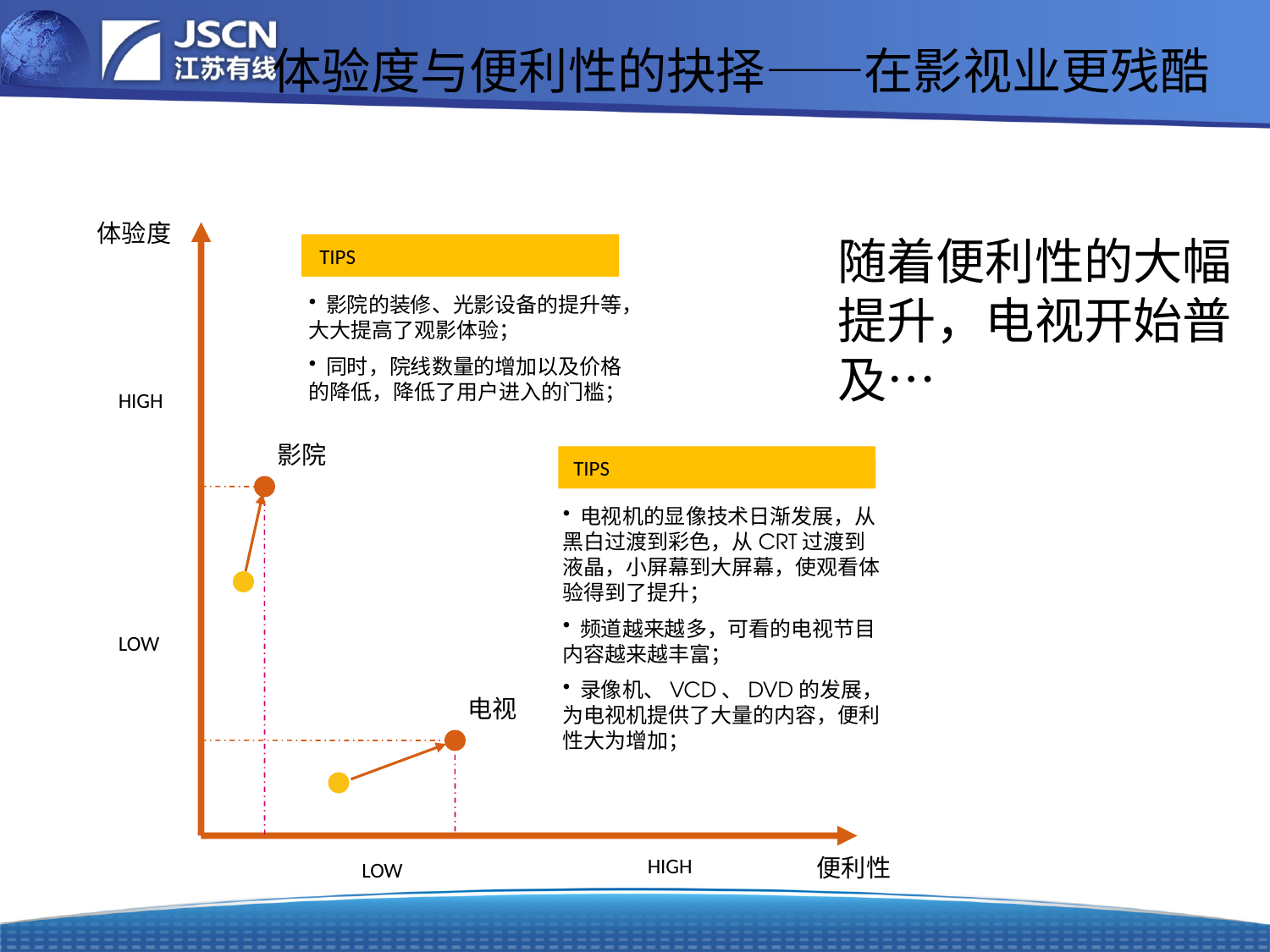

体验度与便利性的抉择——在影视业更残酷
体验度

随着便利性的大幅提升，电视开始普及…

TIPS
 影院的装修、光影设备的提升等，大大提高了观影体验；
 同时，院线数量的增加以及价格的降低，降低了用户进入的门槛；
HIGH
影院

TIPS

 电视机的显像技术日渐发展，从黑白过渡到彩色，从CRT过渡到液晶，小屏幕到大屏幕，使观看体验得到了提升；
 频道越来越多，可看的电视节目内容越来越丰富；
 录像机、VCD、DVD的发展，为电视机提供了大量的内容，便利性大为增加；

LOW
电视

HIGH
便利性
LOW